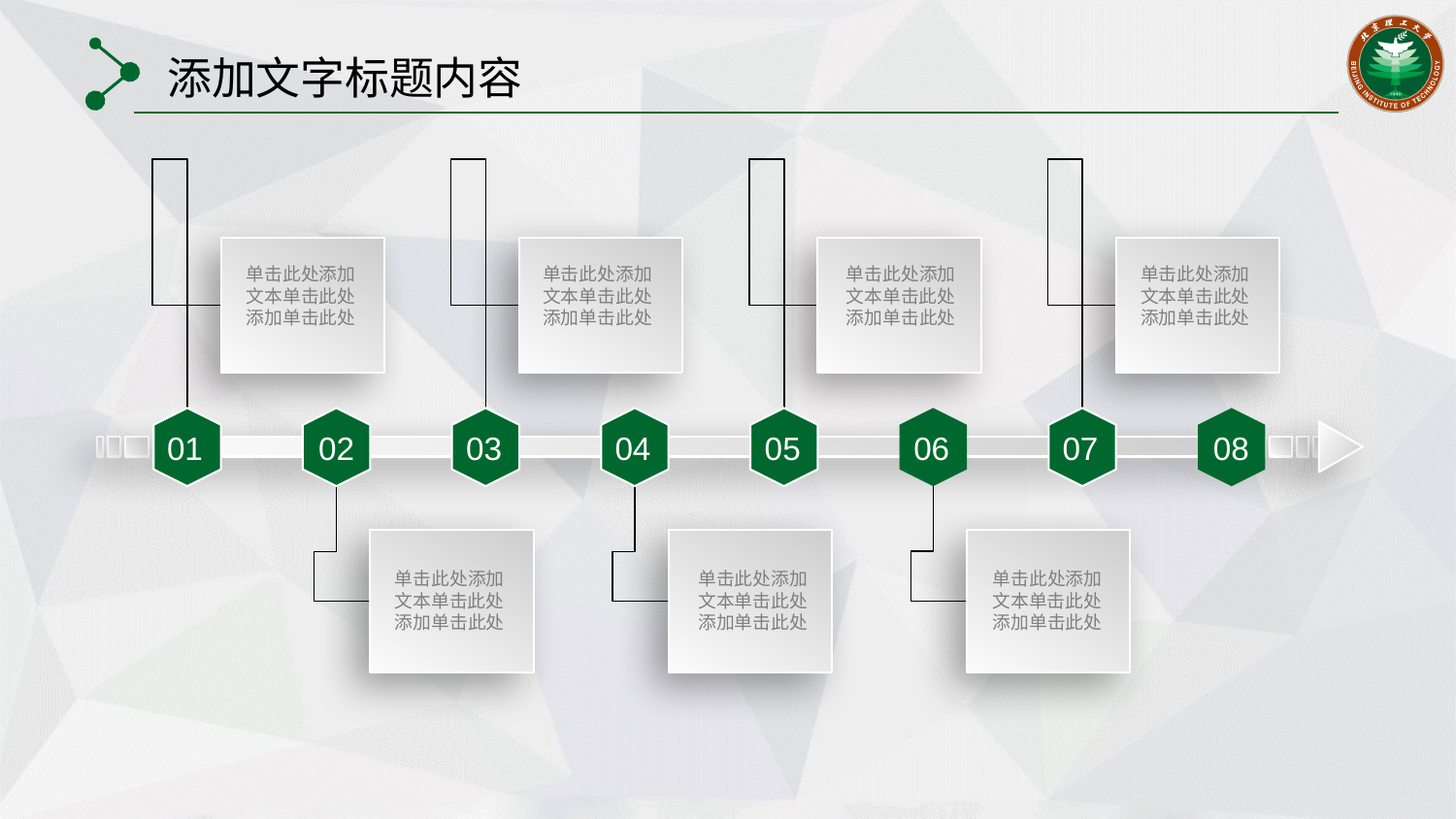

添加文字标题内容

单击此处添加文本单击此处添加单击此处
单击此处添加文本单击此处添加单击此处
单击此处添加文本单击此处添加单击此处
单击此处添加文本单击此处添加单击此处

01

02

03

04

05

06

08

07

单击此处添加文本单击此处添加单击此处
单击此处添加文本单击此处添加单击此处
单击此处添加文本单击此处添加单击此处